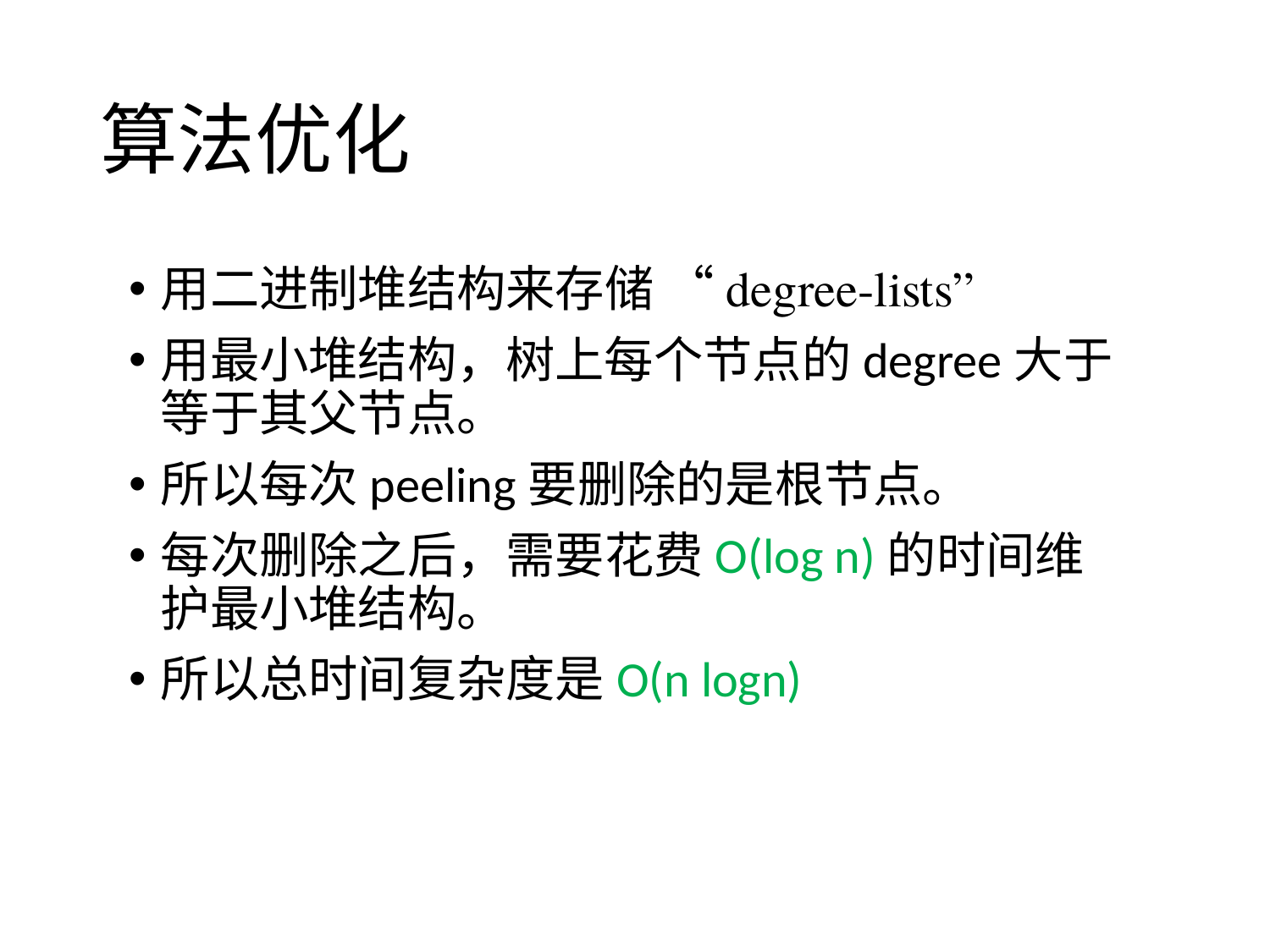

# 算法优化
用二进制堆结构来存储 “degree-lists”
用最小堆结构，树上每个节点的degree大于等于其父节点。
所以每次peeling要删除的是根节点。
每次删除之后，需要花费O(log n)的时间维护最小堆结构。
所以总时间复杂度是O(n logn)